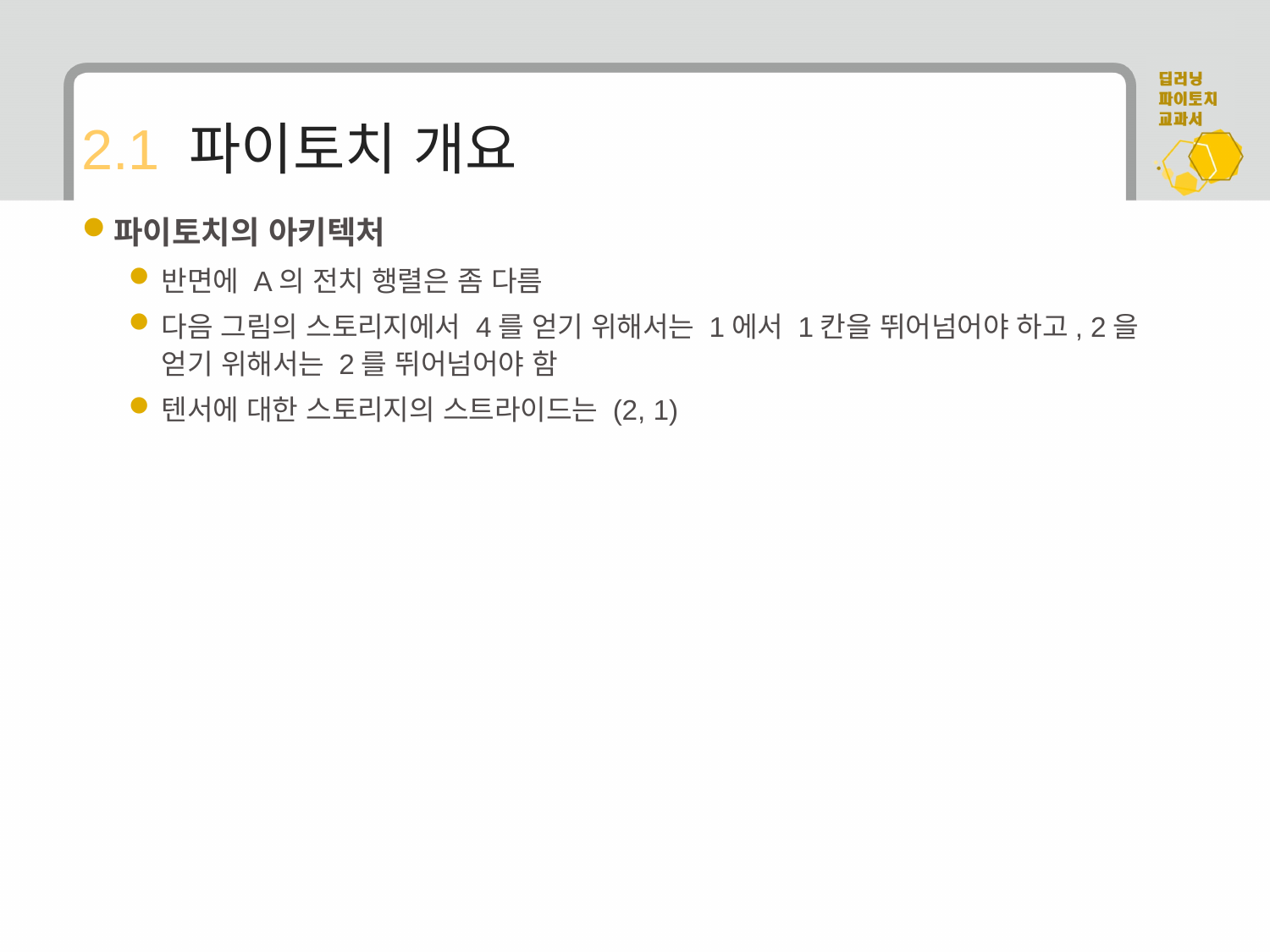

# 2.1 파이토치 개요
파이토치의 아키텍처
반면에 A의 전치 행렬은 좀 다름
다음 그림의 스토리지에서 4를 얻기 위해서는 1에서 1칸을 뛰어넘어야 하고, 2을 얻기 위해서는 2를 뛰어넘어야 함
텐서에 대한 스토리지의 스트라이드는 (2, 1)